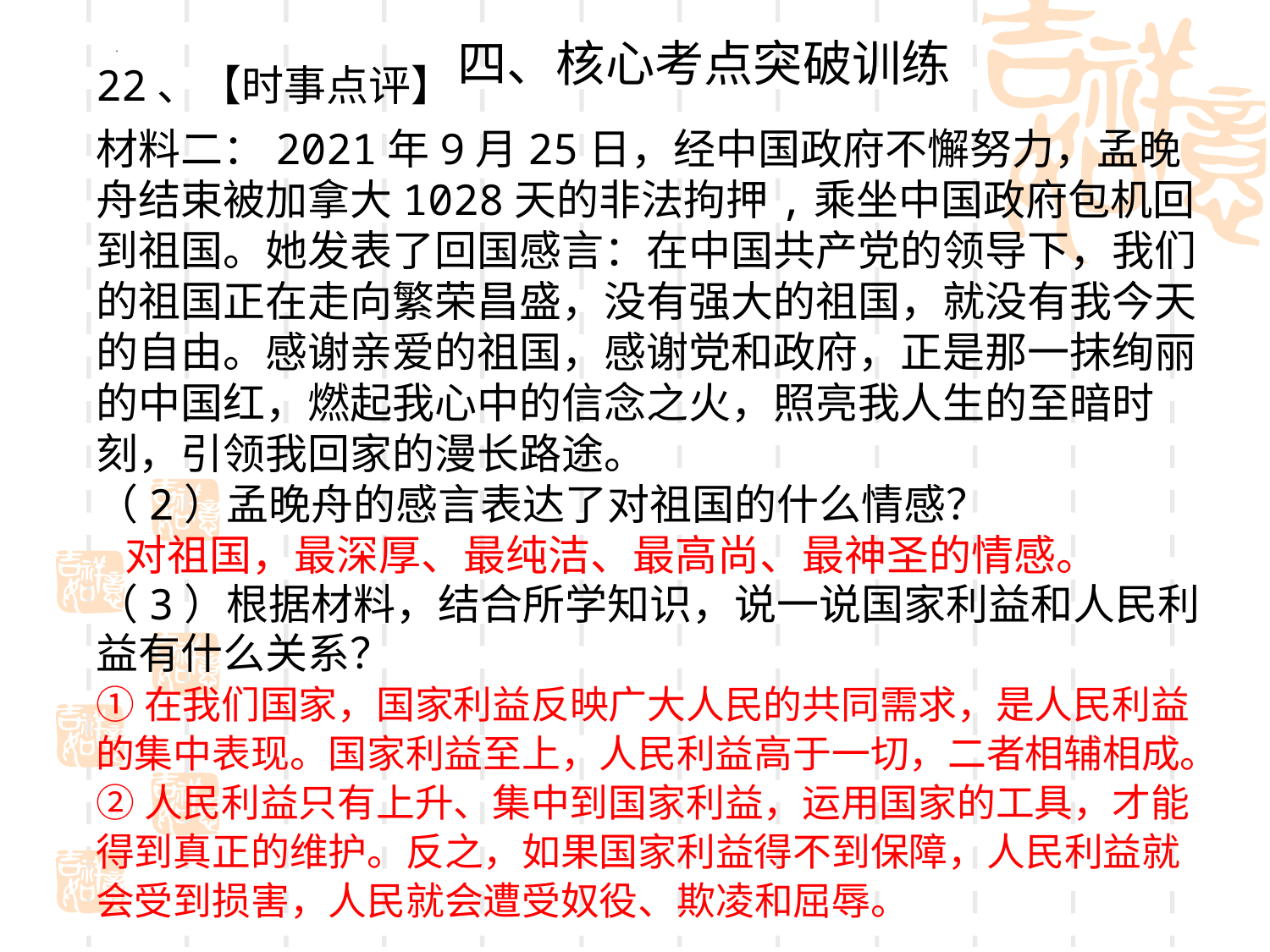

四、核心考点突破训练
22、【时事点评】
材料二：2021年9月25日，经中国政府不懈努力，孟晚舟结束被加拿大1028天的非法拘押,乘坐中国政府包机回到祖国。她发表了回国感言：在中国共产党的领导下，我们的祖国正在走向繁荣昌盛，没有强大的祖国，就没有我今天的自由。感谢亲爱的祖国，感谢党和政府，正是那一抹绚丽的中国红，燃起我心中的信念之火，照亮我人生的至暗时刻，引领我回家的漫长路途。
（2）孟晚舟的感言表达了对祖国的什么情感？
  对祖国，最深厚、最纯洁、最高尚、最神圣的情感。
（3）根据材料，结合所学知识，说一说国家利益和人民利益有什么关系？
①在我们国家，国家利益反映广大人民的共同需求，是人民利益的集中表现。国家利益至上，人民利益高于一切，二者相辅相成。
②人民利益只有上升、集中到国家利益，运用国家的工具，才能得到真正的维护。反之，如果国家利益得不到保障，人民利益就会受到损害，人民就会遭受奴役、欺凌和屈辱。